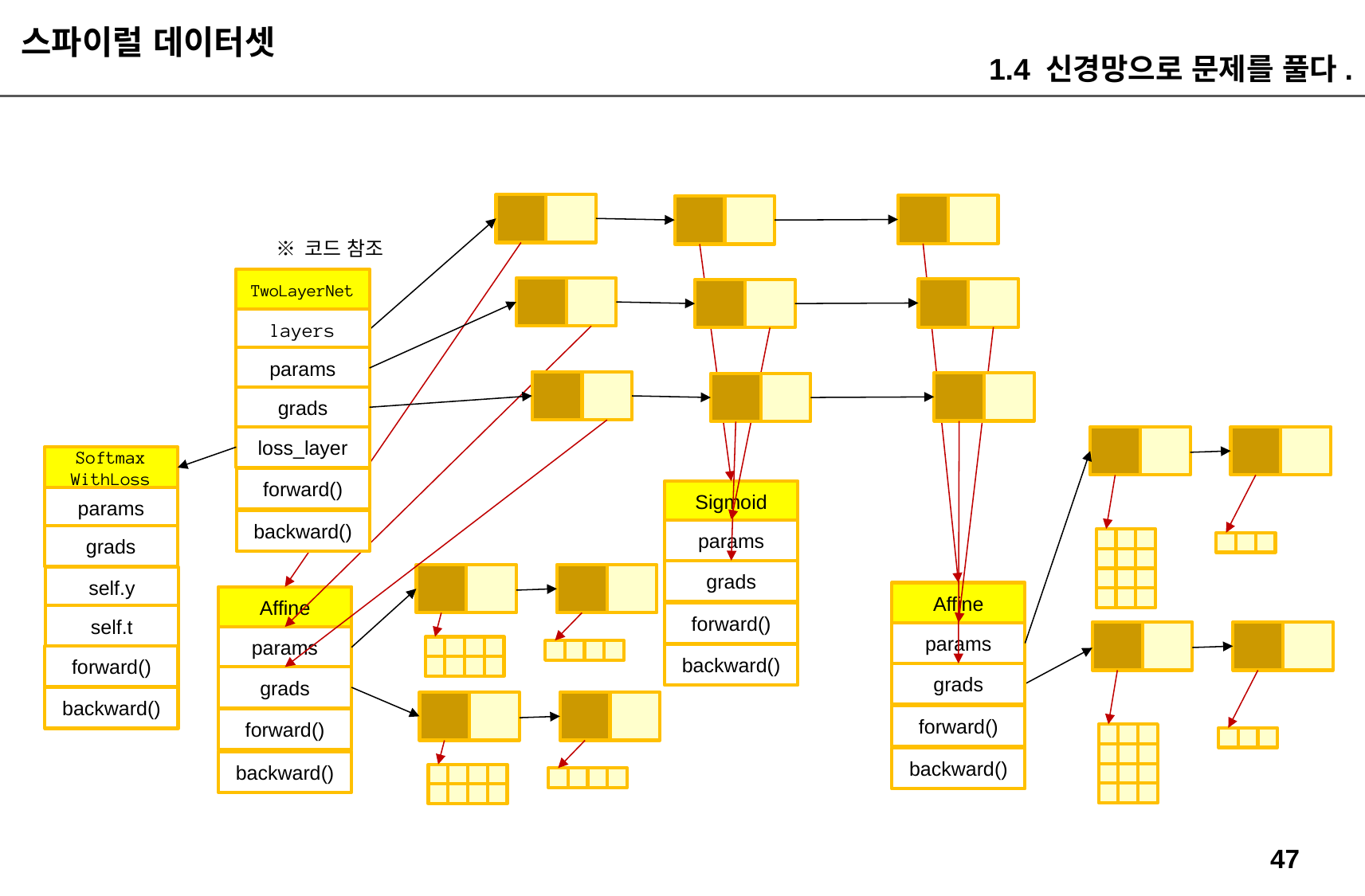

스파이럴 데이터셋
1.4 신경망으로 문제를 풀다.

※ 코드 참조
TwoLayerNet

layers
params

grads
loss_layer

Softmax
WithLoss
forward()
Sigmoid
params
backward()
params
grads

grads

self.y

Affine
Affine

forward()
self.t

params
params

backward()
forward()
grads
grads
backward()

forward()
forward()

backward()
backward()